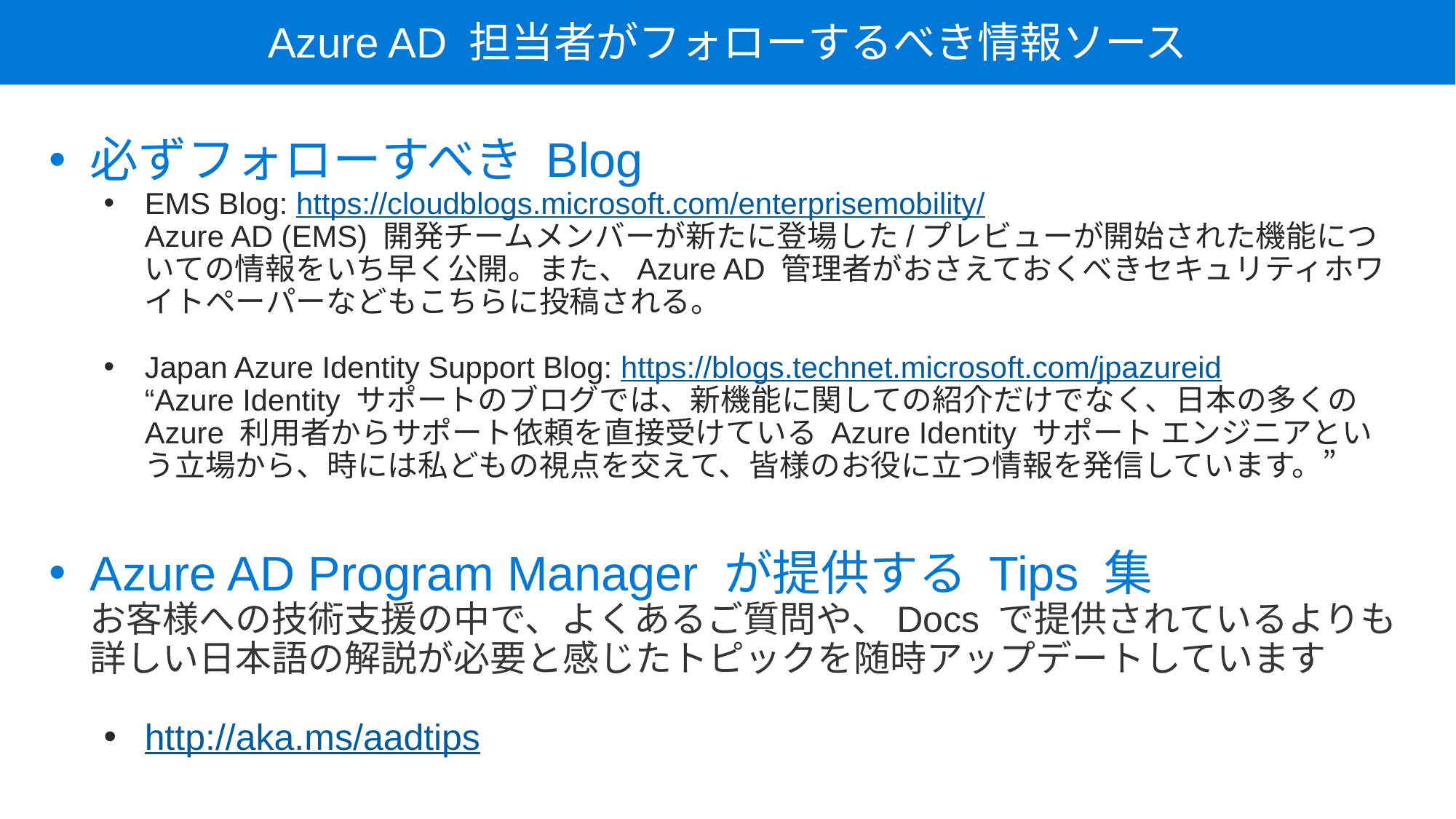

Azure AD 担当者がフォローするべき情報ソース
必ずフォローすべき Blog
EMS Blog: https://cloudblogs.microsoft.com/enterprisemobility/
Azure AD (EMS) 開発チームメンバーが新たに登場した/プレビューが開始された機能についての情報をいち早く公開。また、Azure AD 管理者がおさえておくべきセキュリティホワイトペーパーなどもこちらに投稿される。

Japan Azure Identity Support Blog: https://blogs.technet.microsoft.com/jpazureid
“Azure Identity サポートのブログでは、新機能に関しての紹介だけでなく、日本の多くの Azure 利用者からサポート依頼を直接受けている Azure Identity サポート エンジニアという立場から、時には私どもの視点を交えて、皆様のお役に立つ情報を発信しています。”

Azure AD Program Manager が提供する Tips 集
お客様への技術支援の中で、よくあるご質問や、Docs で提供されているよりも詳しい日本語の解説が必要と感じたトピックを随時アップデートしています

http://aka.ms/aadtips